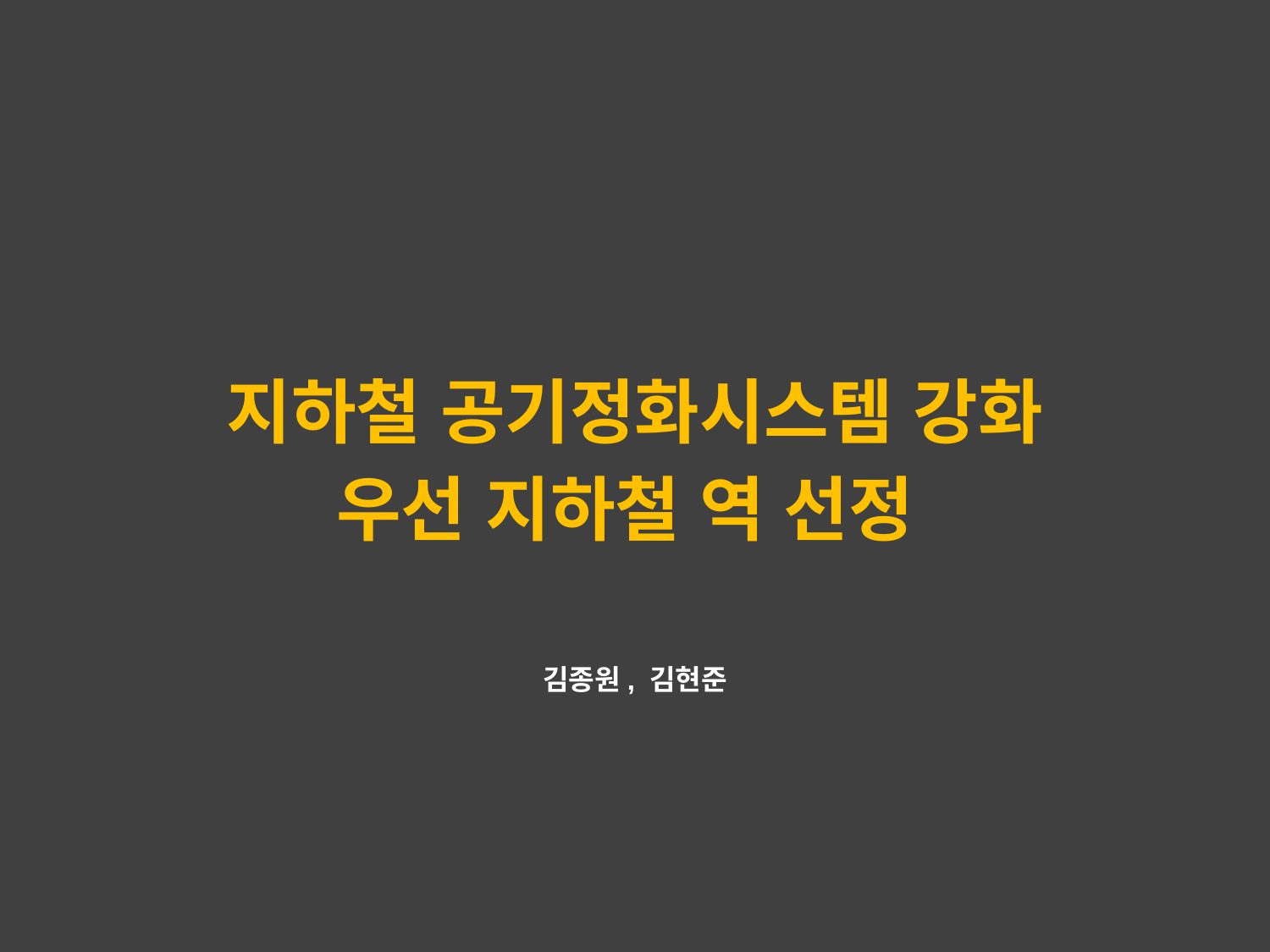

2022
지하철 공기정화시스템 강화
우선 지하철 역 선정
김종원, 김현준